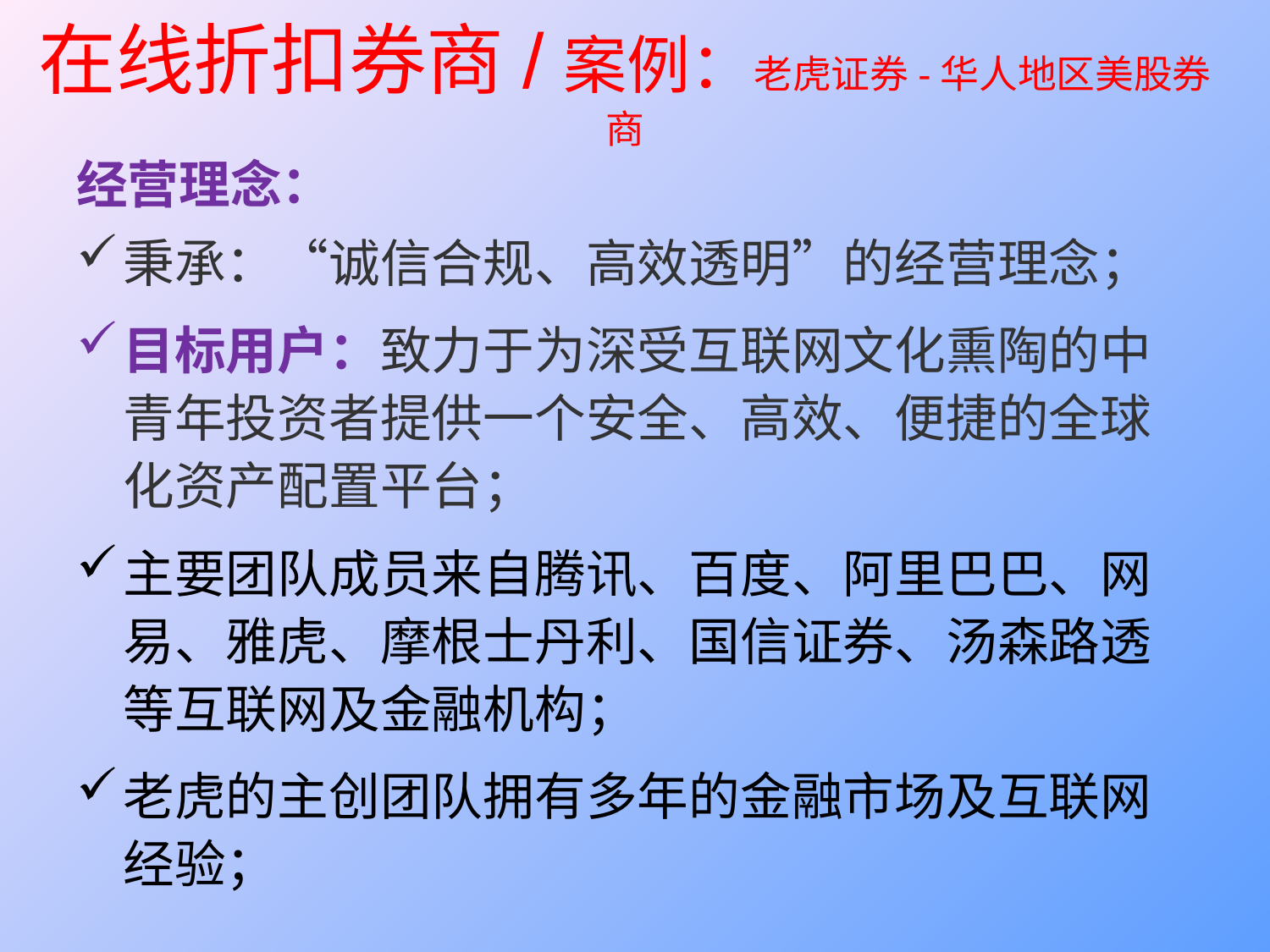

# 在线折扣券商/案例：老虎证券-华人地区美股券商
经营理念：
秉承：“诚信合规、高效透明”的经营理念；
目标用户：致力于为深受互联网文化熏陶的中青年投资者提供一个安全、高效、便捷的全球化资产配置平台；
主要团队成员来自腾讯、百度、阿里巴巴、网易、雅虎、摩根士丹利、国信证券、汤森路透等互联网及金融机构；
老虎的主创团队拥有多年的金融市场及互联网经验；